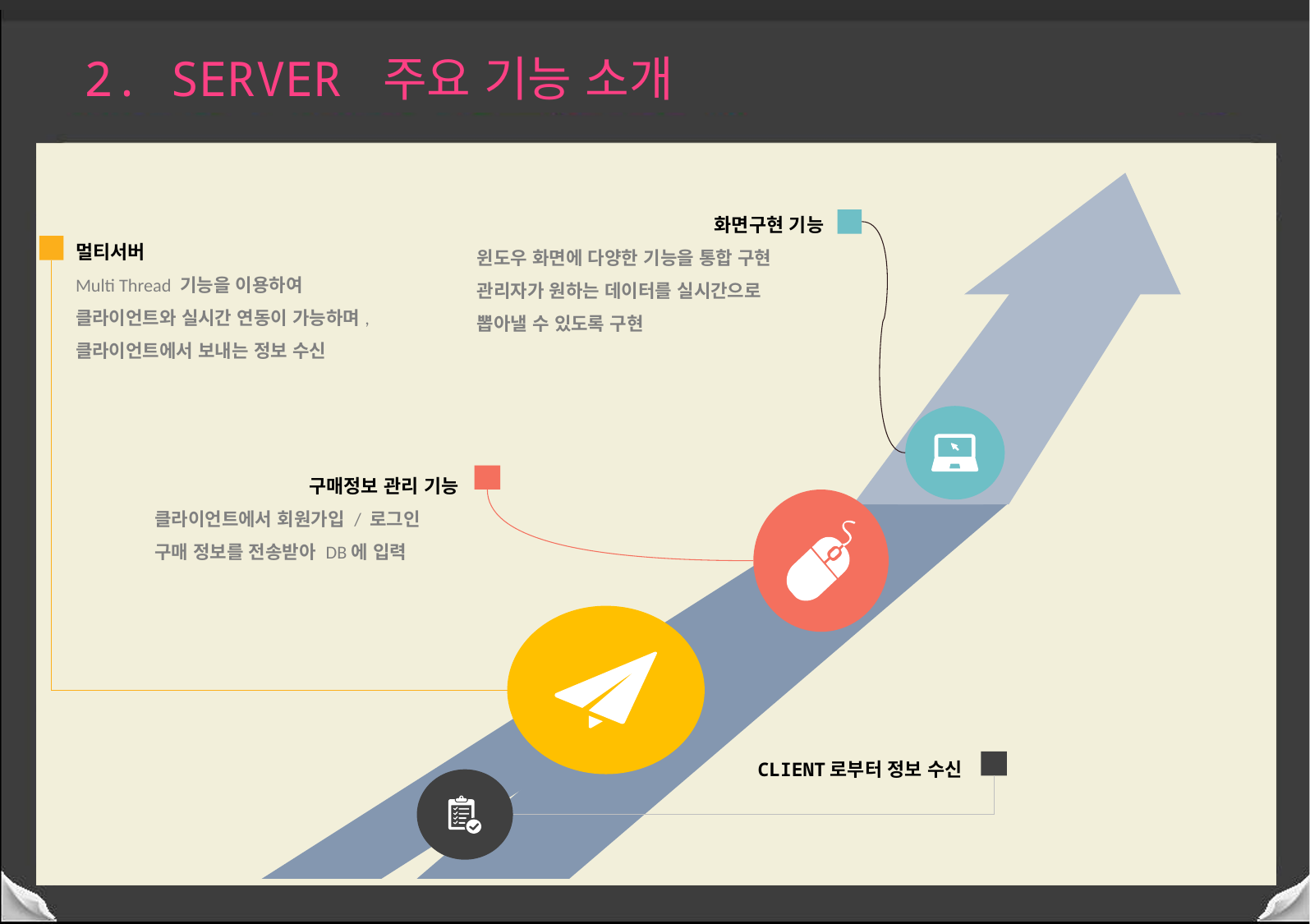

2. Server 주요 기능 소개

화면구현 기능
윈도우 화면에 다양한 기능을 통합 구현
관리자가 원하는 데이터를 실시간으로
뽑아낼 수 있도록 구현
멀티서버
Multi Thread 기능을 이용하여
클라이언트와 실시간 연동이 가능하며, 클라이언트에서 보내는 정보 수신

구매정보 관리 기능
클라이언트에서 회원가입 / 로그인
구매 정보를 전송받아 DB에 입력

CLIENT로부터 정보 수신